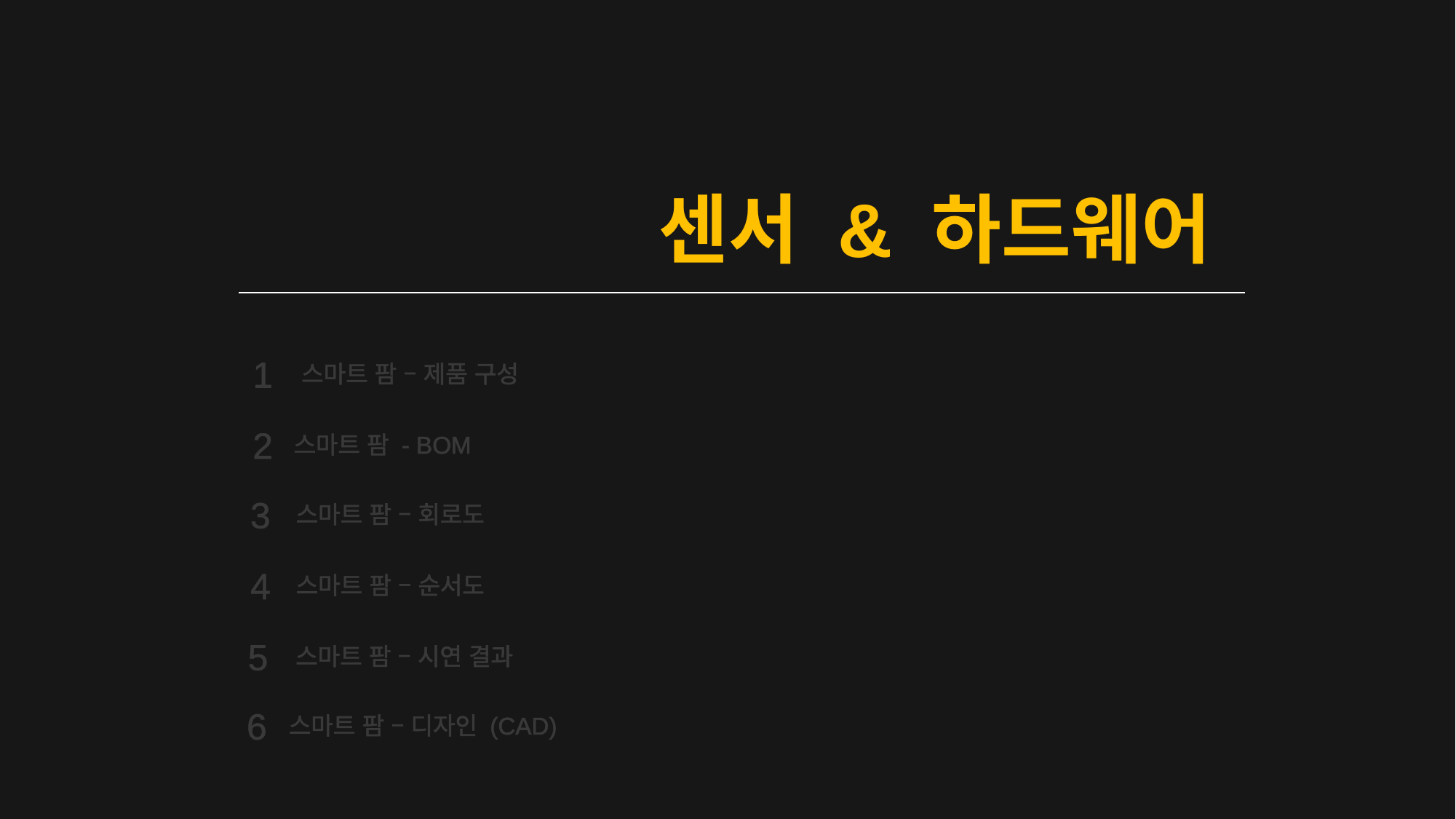

센서 & 하드웨어
1
스마트 팜 – 제품 구성
2
스마트 팜 - BOM
3
스마트 팜 – 회로도
4
스마트 팜 – 순서도
5
스마트 팜 – 시연 결과
6
스마트 팜 – 디자인 (CAD)